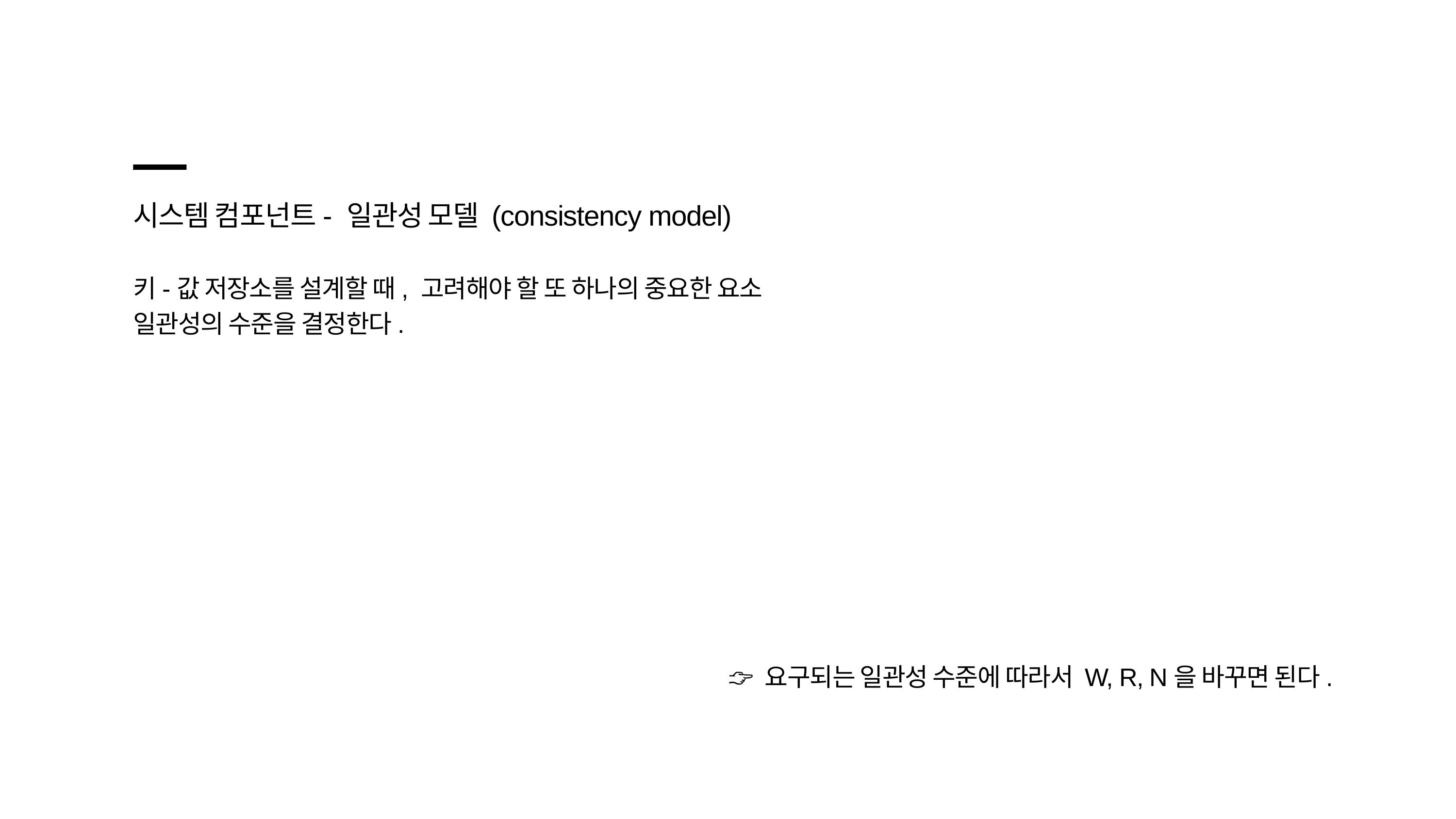

시스템 컴포넌트- 일관성 모델 (consistency model)
키-값 저장소를 설계할 때, 고려해야 할 또 하나의 중요한 요소
일관성의 수준을 결정한다.
👉 요구되는 일관성 수준에 따라서 W, R, N을 바꾸면 된다.